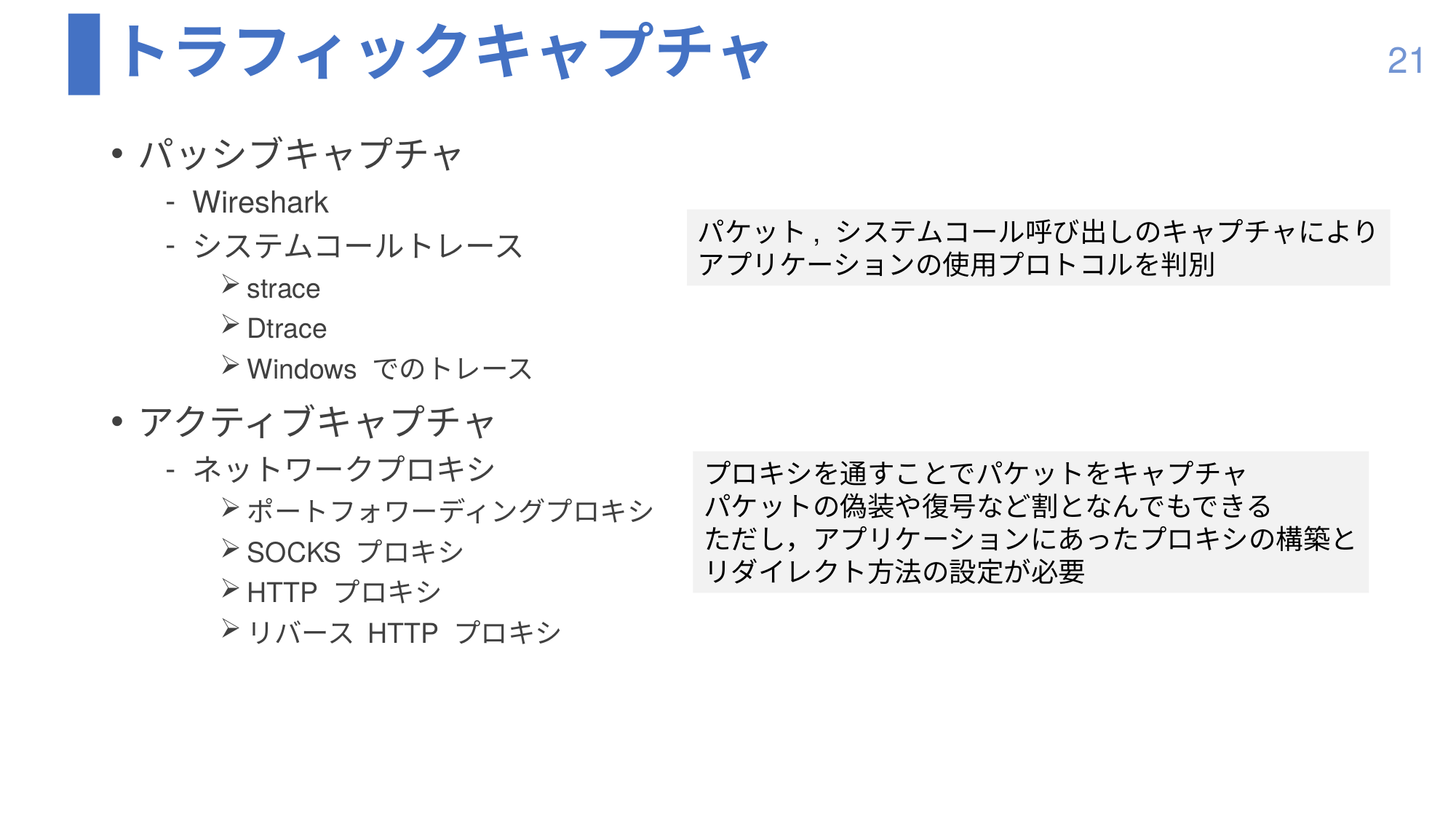

# トラフィックキャプチャ
21
パッシブキャプチャ
Wireshark
システムコールトレース
strace
Dtrace
Windows でのトレース
アクティブキャプチャ
ネットワークプロキシ
ポートフォワーディングプロキシ
SOCKS プロキシ
HTTP プロキシ
リバース HTTP プロキシ

パケット, システムコール呼び出しのキャプチャにより
アプリケーションの使用プロトコルを判別
プロキシを通すことでパケットをキャプチャ
パケットの偽装や復号など割となんでもできる
ただし，アプリケーションにあったプロキシの構築と
リダイレクト方法の設定が必要